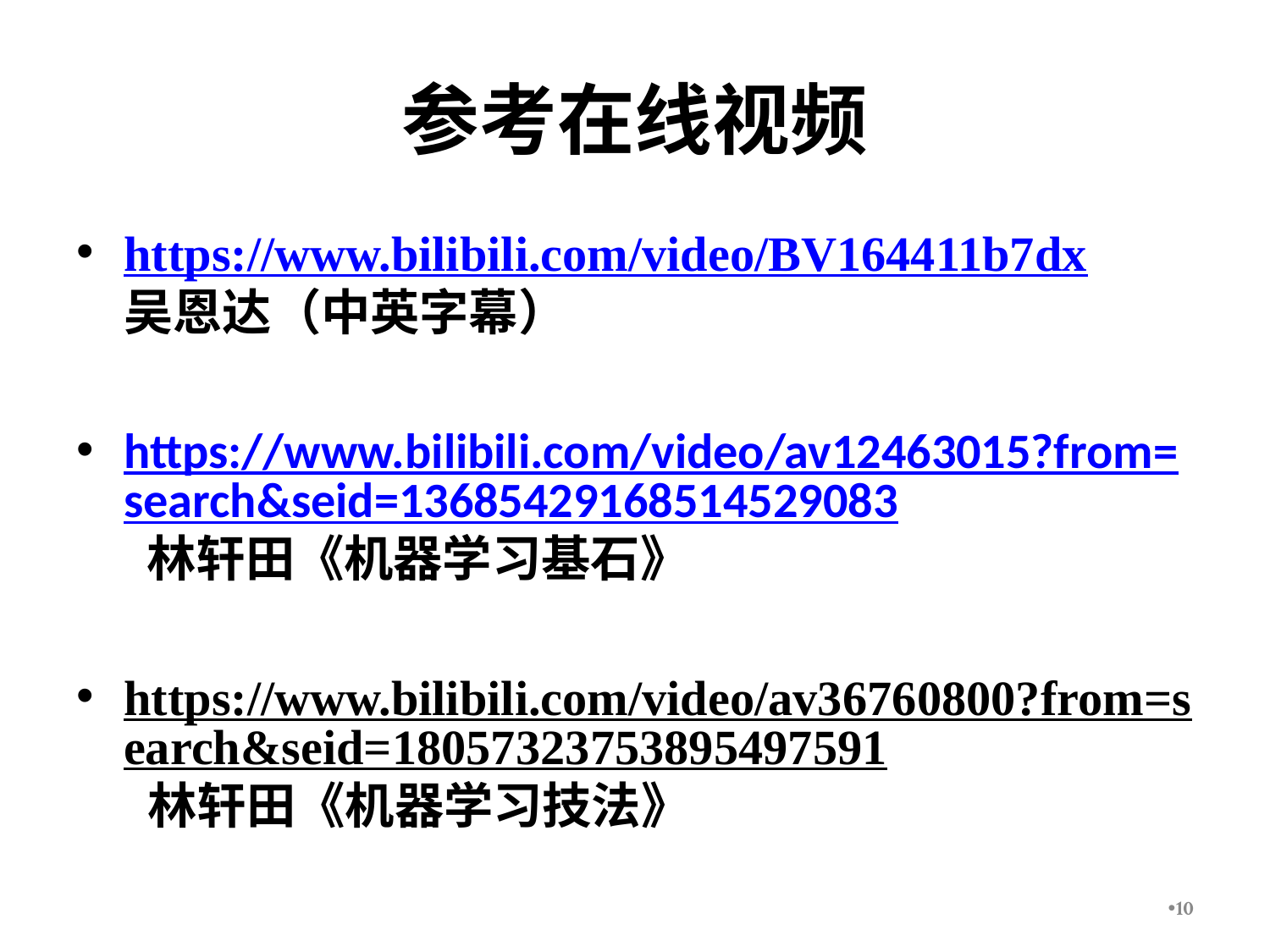

# 参考在线视频

https://www.bilibili.com/video/BV164411b7dx      吴恩达（中英字幕）

https://www.bilibili.com/video/av12463015?from=search&seid=13685429168514529083 林轩田《机器学习基石》

https://www.bilibili.com/video/av36760800?from=search&seid=18057323753895497591 林轩田《机器学习技法》

10